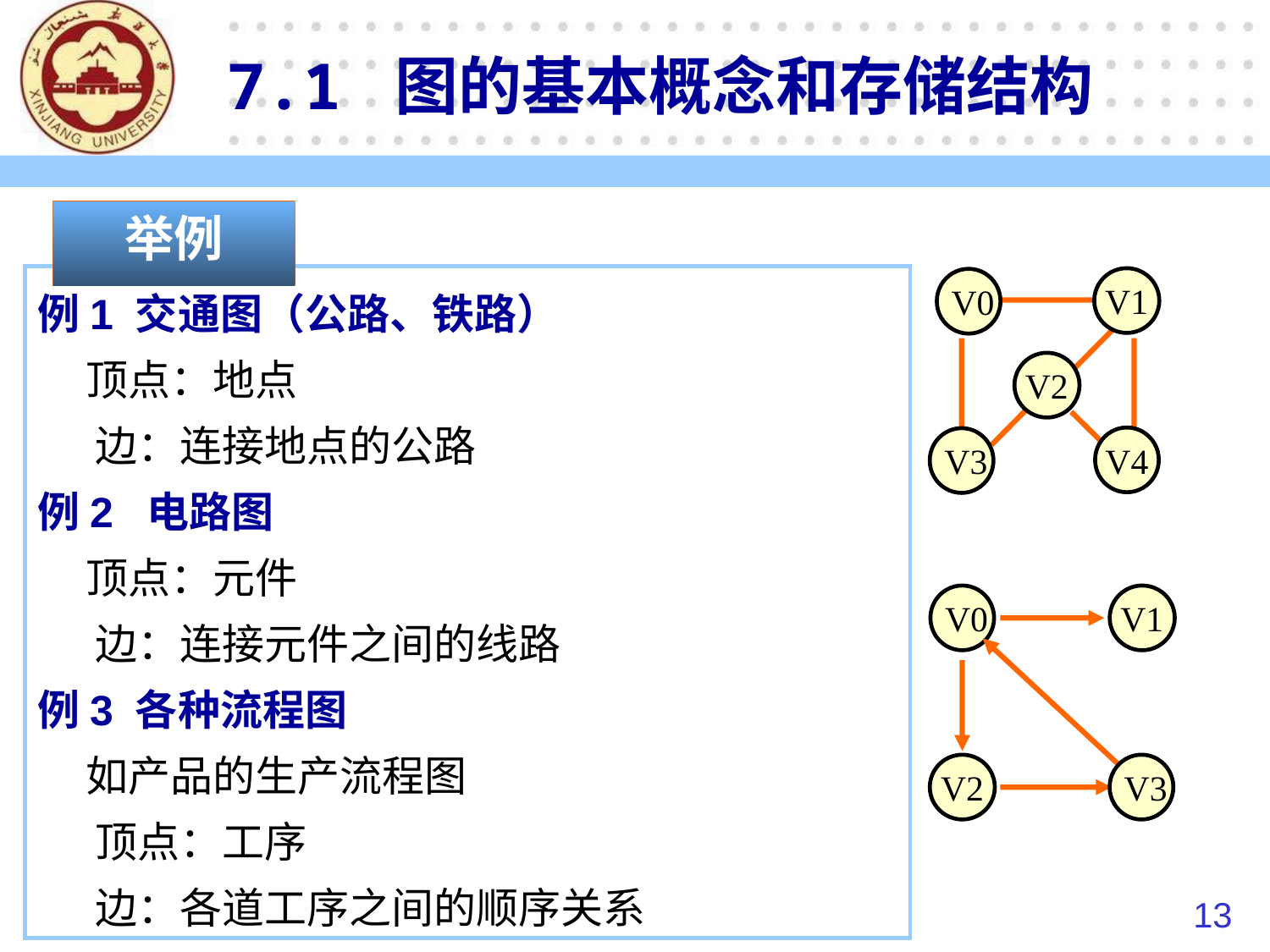

7.1 图的基本概念和存储结构
举例
例1 交通图（公路、铁路）
    顶点：地点
     边：连接地点的公路
例2  电路图
    顶点：元件
     边：连接元件之间的线路
例3 各种流程图
    如产品的生产流程图
     顶点：工序
     边：各道工序之间的顺序关系
V1
 V0

V2
V4
 V3
 V0
V1

V2
 V3

13